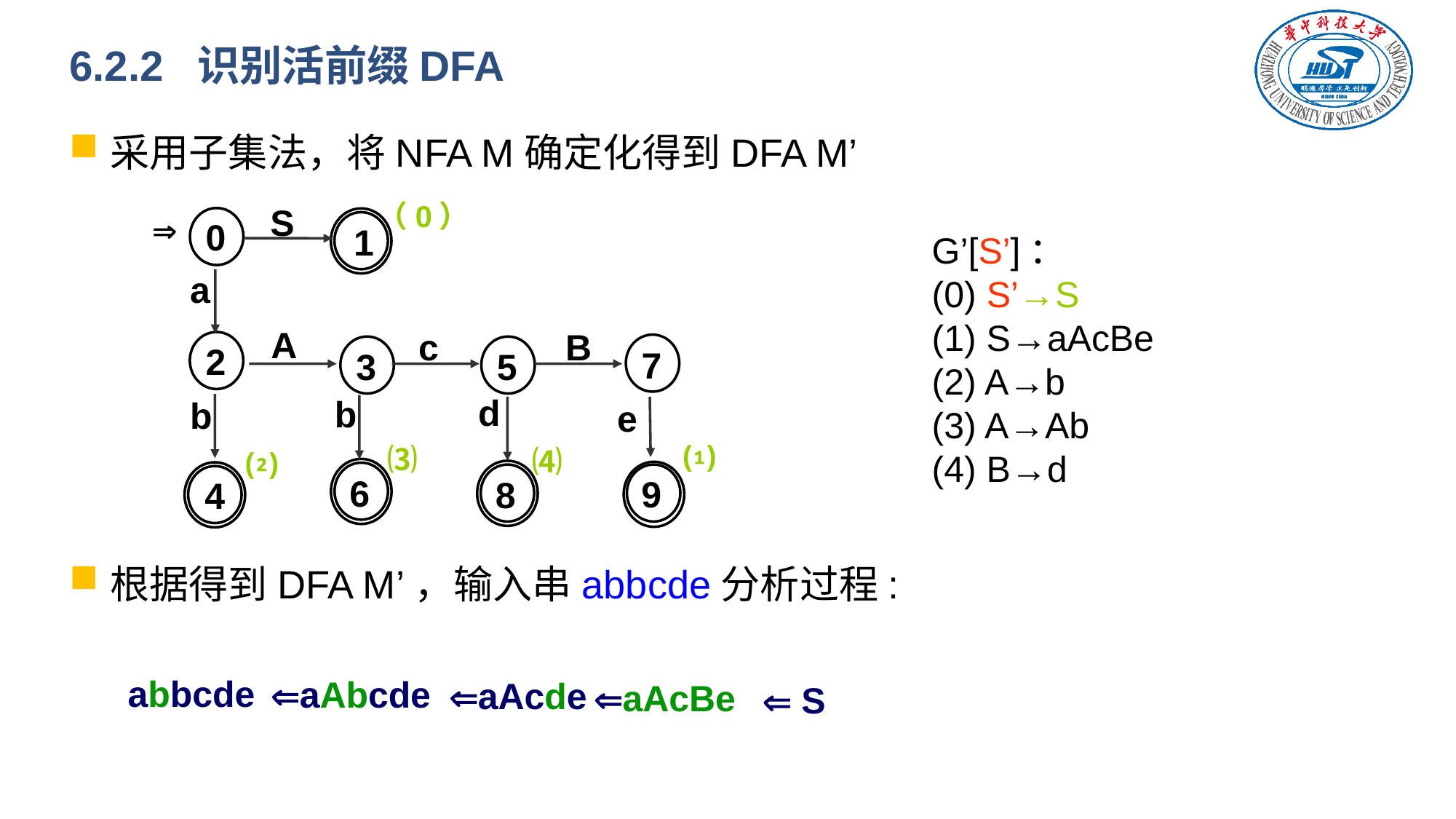

# 6.2.2  识别活前缀DFA
采用子集法，将NFA M确定化得到DFA M’

根据得到DFA M’，输入串abbcde分析过程:
（0）
S
⇒

1
0

a

A
c
B

2

7

3

5

d
b
b
e

⑴
⑶
⑷

8
⑵

4

9
6
G’[S’]：
(0) S’→S
(1) S→aAcBe
(2) A→b
(3) A→Ab
(4) B→d
abbcde
⇐aAbcde
⇐aAcde
⇐aAcBe
⇐ S
33